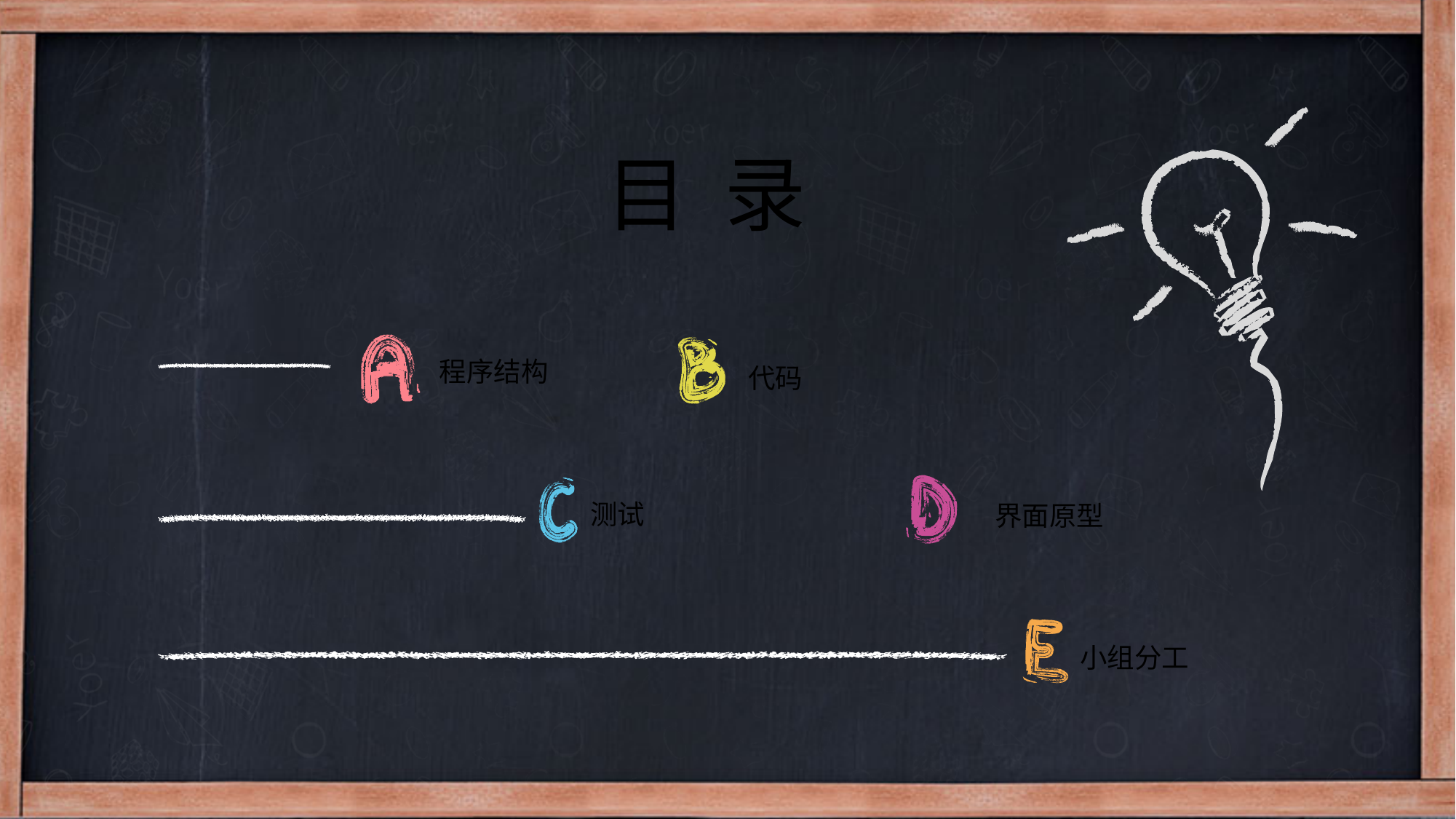

目  录

程序结构
代码

测试
界面原型

小组分工